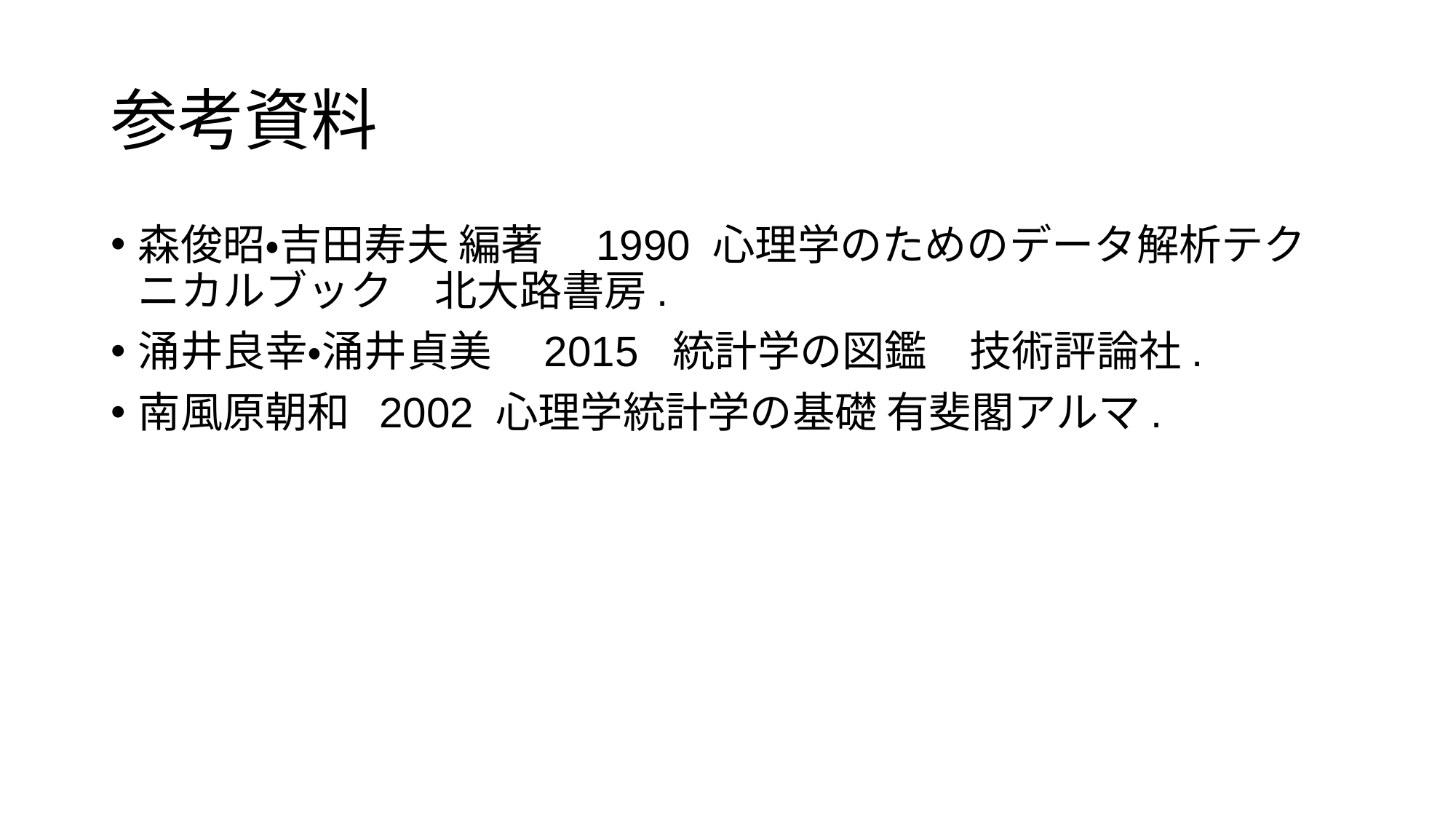

# 参考資料
森俊昭・吉田寿夫 編著　1990 心理学のためのデータ解析テクニカルブック　北大路書房.
涌井良幸・涌井貞美　2015  統計学の図鑑　技術評論社.
南風原朝和  2002 心理学統計学の基礎 有斐閣アルマ.